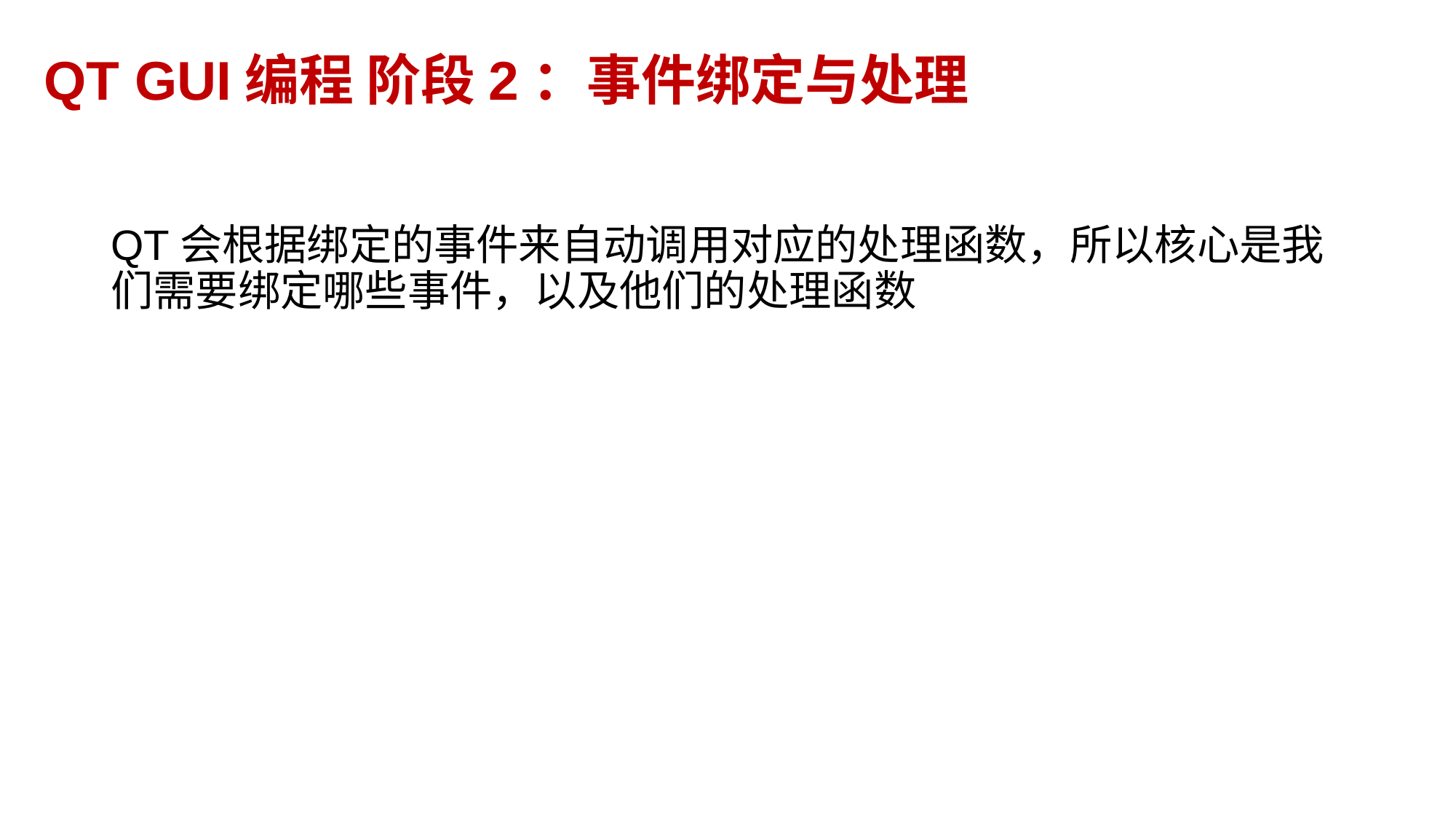

# QT GUI编程 阶段2：事件绑定与处理
QT会根据绑定的事件来自动调用对应的处理函数，所以核心是我们需要绑定哪些事件，以及他们的处理函数